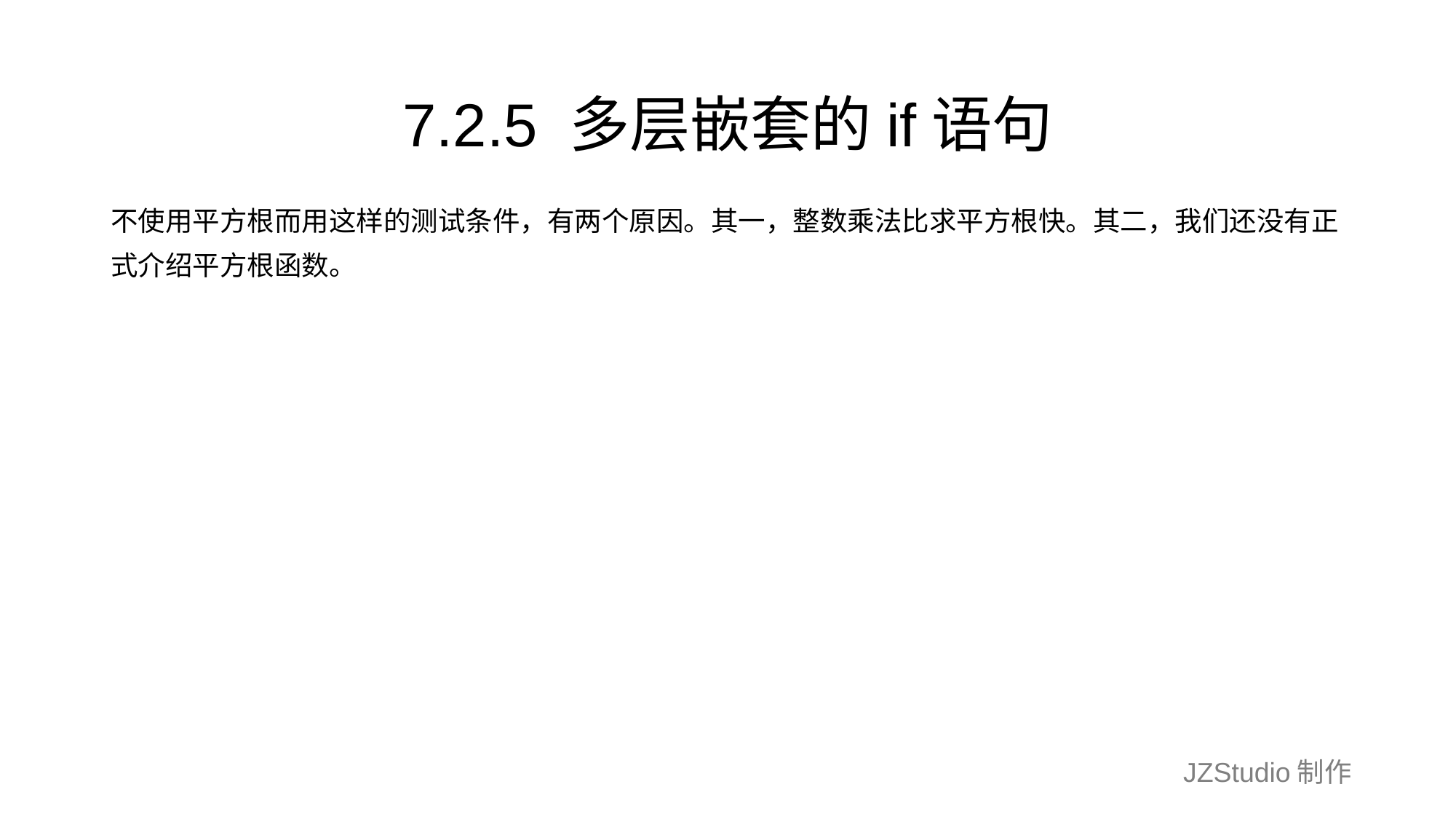

# 7.2.5 多层嵌套的if语句
不使用平方根而用这样的测试条件，有两个原因。其一，整数乘法比求平方根快。其二，我们还没有正
式介绍平方根函数。